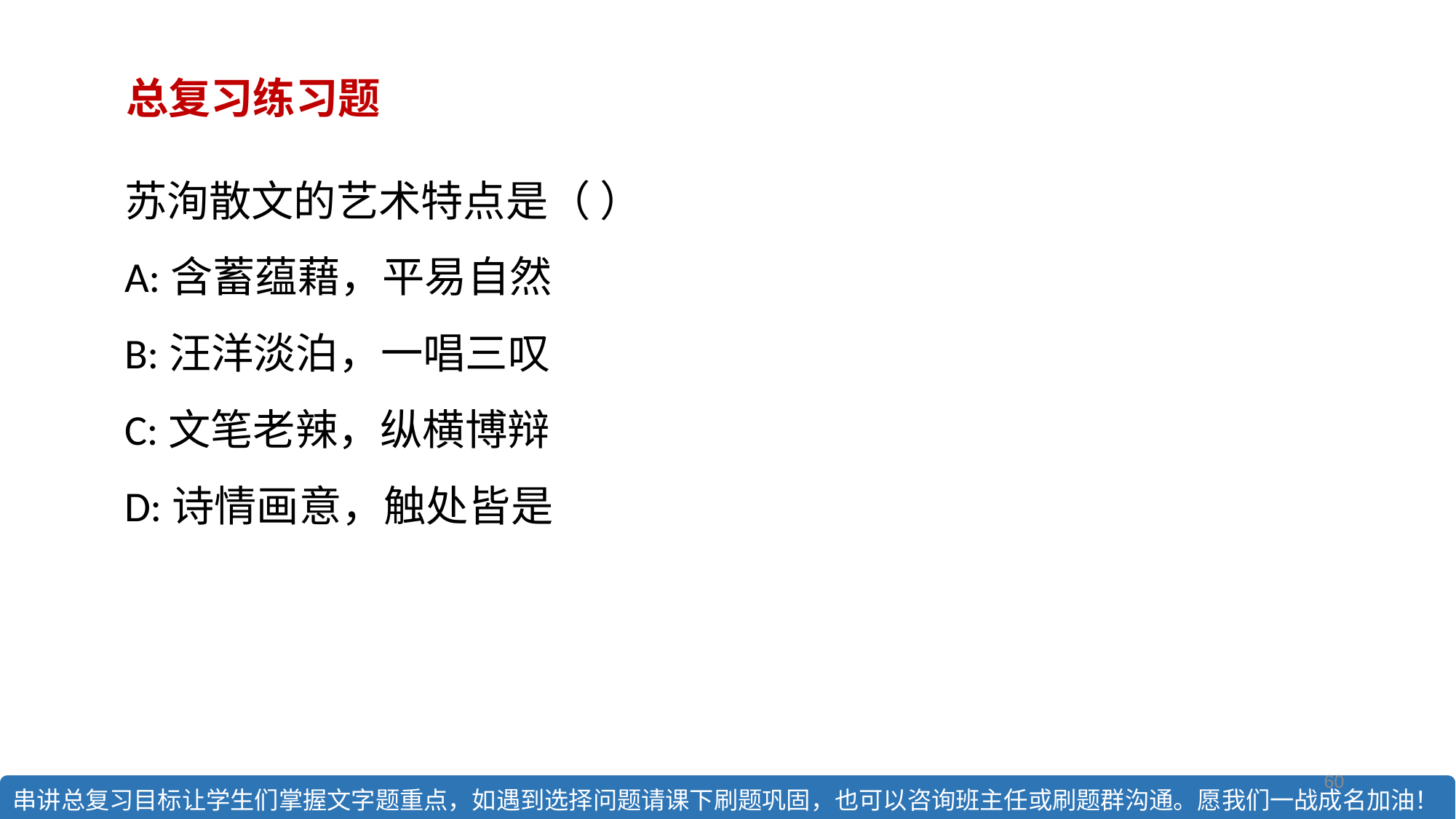

总复习练习题
苏洵散文的艺术特点是（ ）
A:含蓄蕴藉，平易自然
B:汪洋淡泊，一唱三叹
C:文笔老辣，纵横博辩
D:诗情画意，触处皆是
60